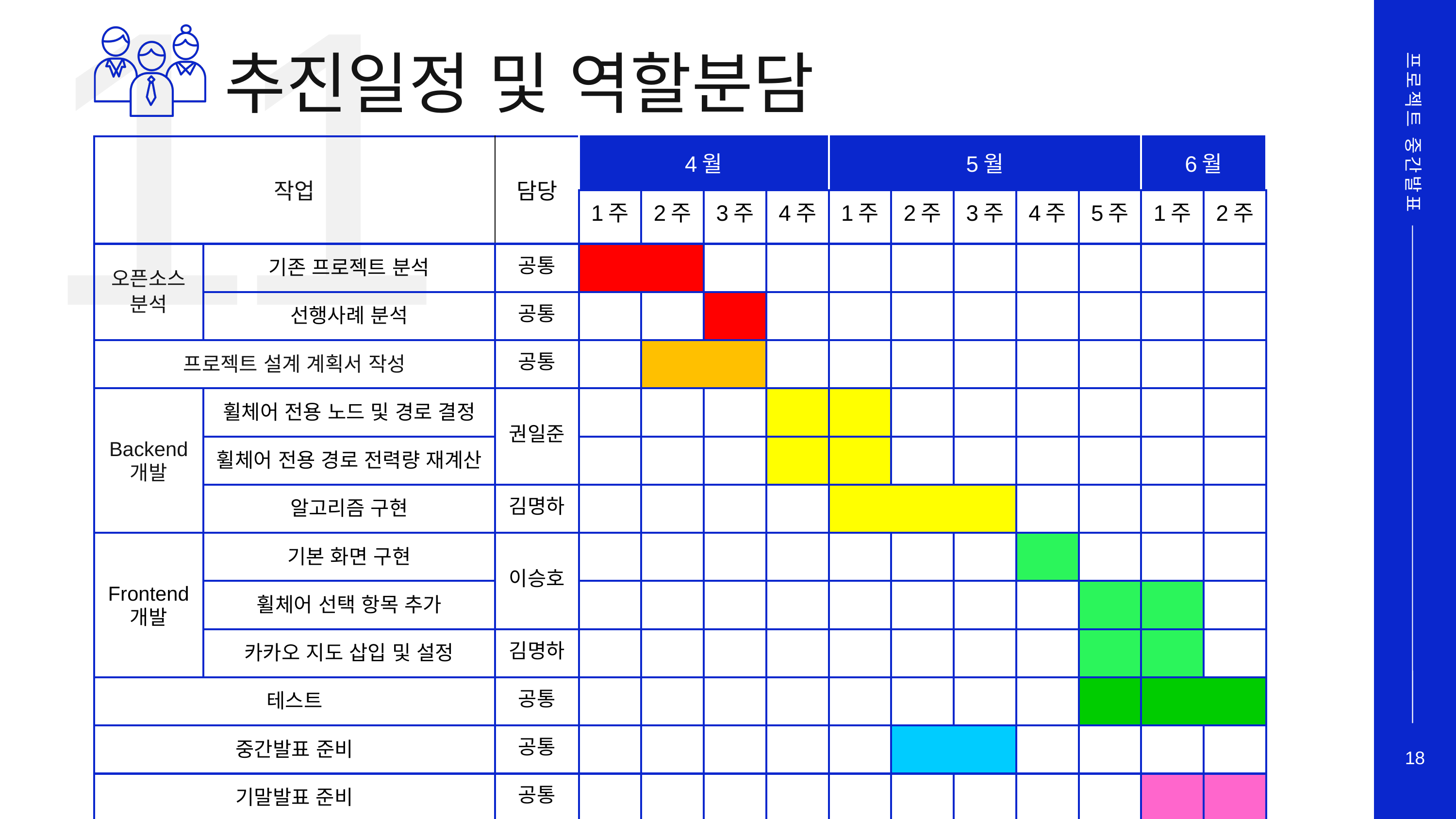

11

추진일정 및 역할분담

프로젝트 중간발표

18
| 작업 |  | 담당 | 4월 |  |  |  | 5월 |  |  |  |  | 6월 |  |
| --- | --- | --- | --- | --- | --- | --- | --- | --- | --- | --- | --- | --- | --- |
|  |  |  | 1주 | 2주 | 3주 | 4주 | 1주 | 2주 | 3주 | 4주 | 5주 | 1주 | 2주 |
| 오픈소스 분석 | 기존 프로젝트 분석 | 공통 |  |  |  |  |  |  |  |  |  |  |  |
|  | 선행사례 분석 | 공통 |  |  |  |  |  |  |  |  |  |  |  |
| 프로젝트 설계 계획서 작성 |  | 공통 |  |  |  |  |  |  |  |  |  |  |  |
| Backend 개발 | 휠체어 전용 노드 및 경로 결정 | 권일준 |  |  |  |  |  |  |  |  |  |  |  |
|  | 휠체어 전용 경로 전력량 재계산 |  |  |  |  |  |  |  |  |  |  |  |  |
|  | 알고리즘 구현 | 김명하 |  |  |  |  |  |  |  |  |  |  |  |
| Frontend 개발 | 기본 화면 구현 | 이승호 |  |  |  |  |  |  |  |  |  |  |  |
|  | 휠체어 선택 항목 추가 |  |  |  |  |  |  |  |  |  |  |  |  |
|  | 카카오 지도 삽입 및 설정 | 김명하 |  |  |  |  |  |  |  |  |  |  |  |
| 테스트 |  | 공통 |  |  |  |  |  |  |  |  |  |  |  |
| 중간발표 준비 |  | 공통 |  |  |  |  |  |  |  |  |  |  |  |
| 기말발표 준비 |  | 공통 |  |  |  |  |  |  |  |  |  |  |  |